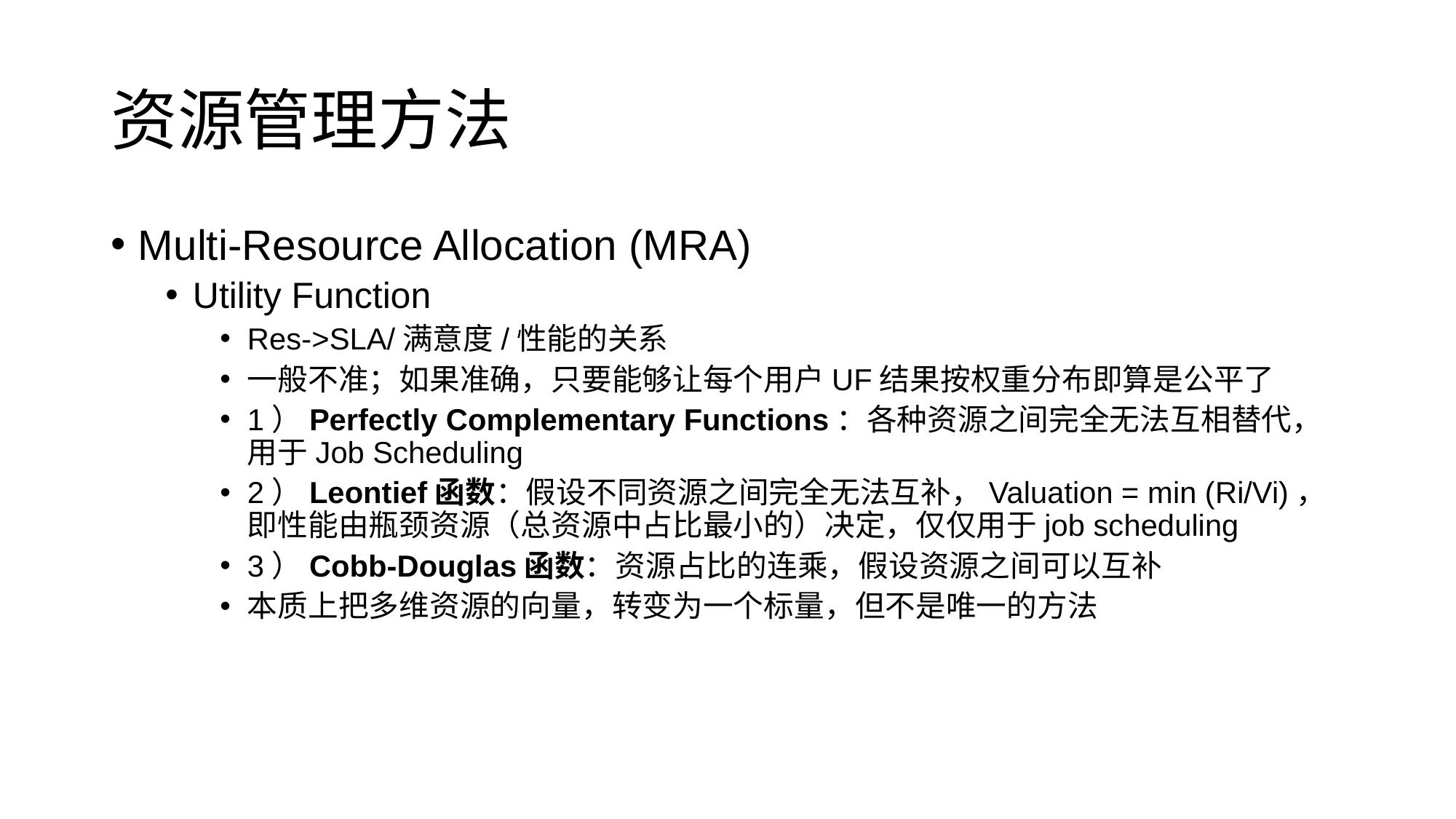

# 资源管理方法
Multi-Resource Allocation (MRA)
Utility Function
Res->SLA/满意度/性能的关系
一般不准；如果准确，只要能够让每个用户UF结果按权重分布即算是公平了
1）Perfectly Complementary Functions：各种资源之间完全无法互相替代，用于Job Scheduling
2）Leontief函数：假设不同资源之间完全无法互补，Valuation = min (Ri/Vi)，即性能由瓶颈资源（总资源中占比最小的）决定，仅仅用于job scheduling
3）Cobb-Douglas函数：资源占比的连乘，假设资源之间可以互补
本质上把多维资源的向量，转变为一个标量，但不是唯一的方法